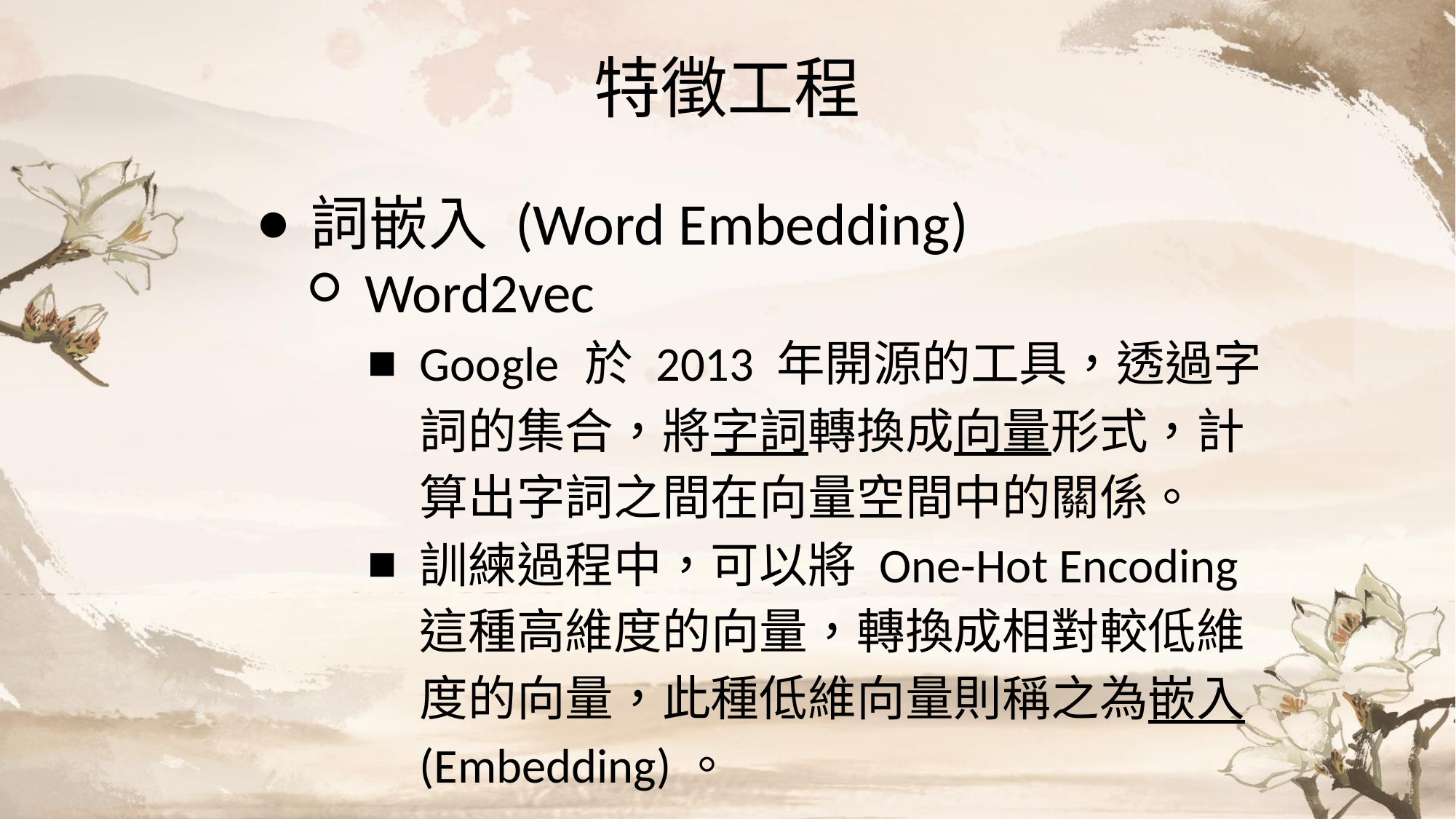

# 特徵工程
詞嵌入 (Word Embedding)
Word2vec
Google 於 2013 年開源的工具，透過字詞的集合，將字詞轉換成向量形式，計算出字詞之間在向量空間中的關係。
訓練過程中，可以將 One-Hot Encoding 這種高維度的向量，轉換成相對較低維度的向量，此種低維向量則稱之為嵌入 (Embedding)。